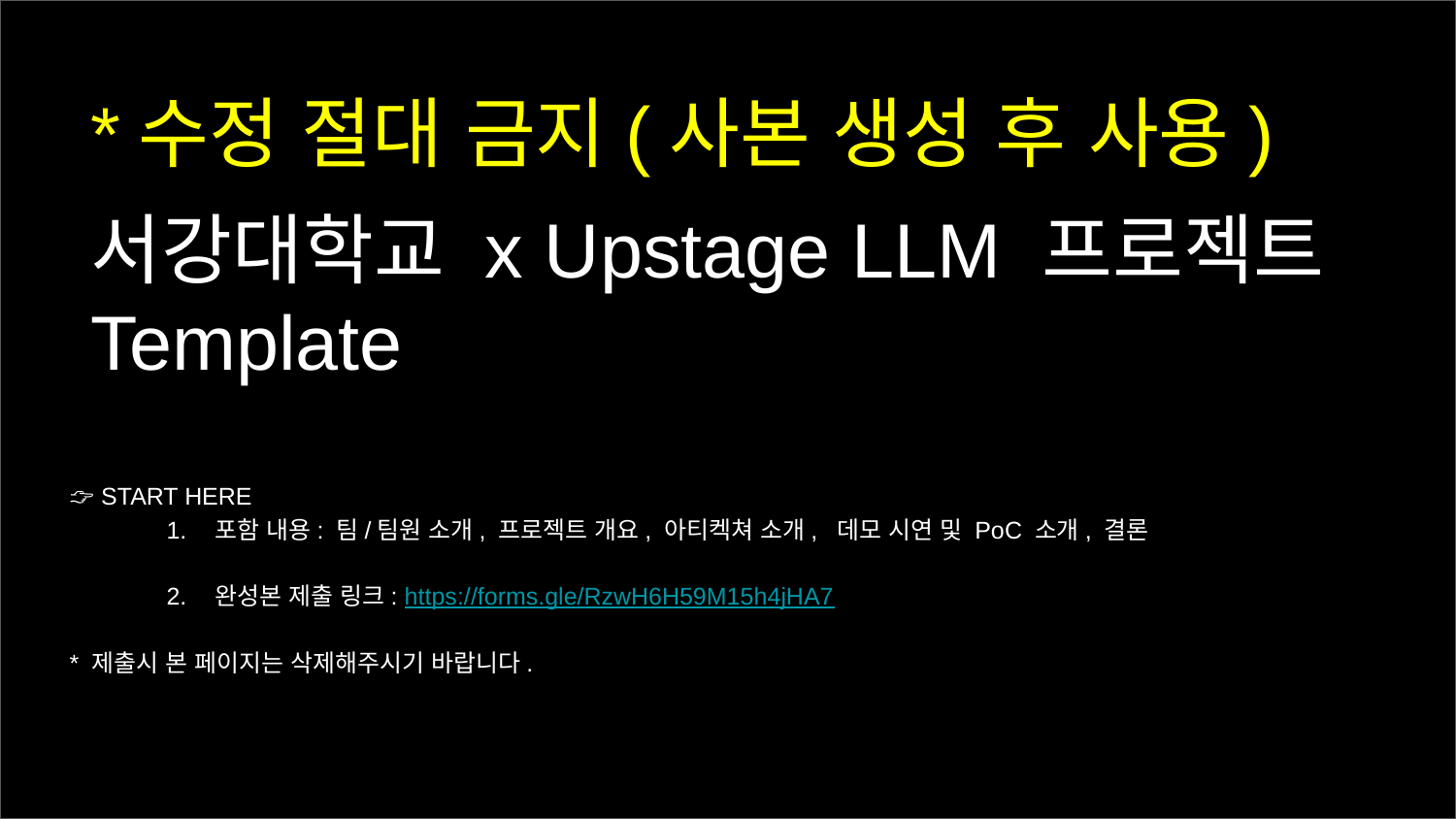

*수정 절대 금지(사본 생성 후 사용)

서강대학교 x Upstage LLM 프로젝트 Template
👉 START HERE
포함 내용: 팀/팀원 소개, 프로젝트 개요, 아티켁쳐 소개,  데모 시연 및 PoC 소개, 결론

완성본 제출 링크: https://forms.gle/RzwH6H59M15h4jHA7

* 제출시 본 페이지는 삭제해주시기 바랍니다.